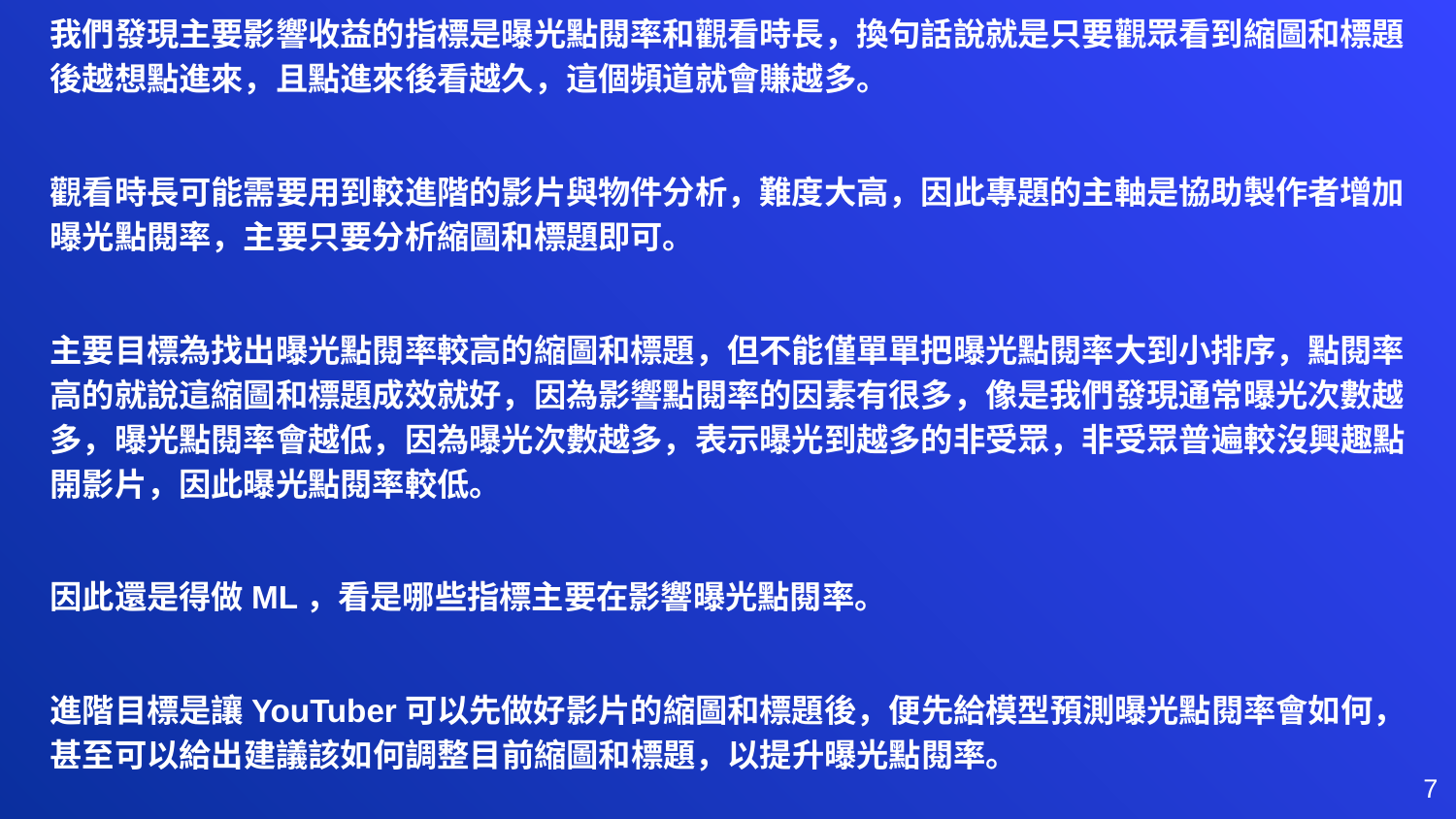

我們發現主要影響收益的指標是曝光點閱率和觀看時長，換句話說就是只要觀眾看到縮圖和標題後越想點進來，且點進來後看越久，這個頻道就會賺越多。

觀看時長可能需要用到較進階的影片與物件分析，難度大高，因此專題的主軸是協助製作者增加曝光點閱率，主要只要分析縮圖和標題即可。

主要目標為找出曝光點閱率較高的縮圖和標題，但不能僅單單把曝光點閱率大到小排序，點閱率高的就說這縮圖和標題成效就好，因為影響點閱率的因素有很多，像是我們發現通常曝光次數越多，曝光點閱率會越低，因為曝光次數越多，表示曝光到越多的非受眾，非受眾普遍較沒興趣點開影片，因此曝光點閱率較低。

因此還是得做ML，看是哪些指標主要在影響曝光點閱率。

進階目標是讓YouTuber可以先做好影片的縮圖和標題後，便先給模型預測曝光點閱率會如何，甚至可以給出建議該如何調整目前縮圖和標題，以提升曝光點閱率。
7